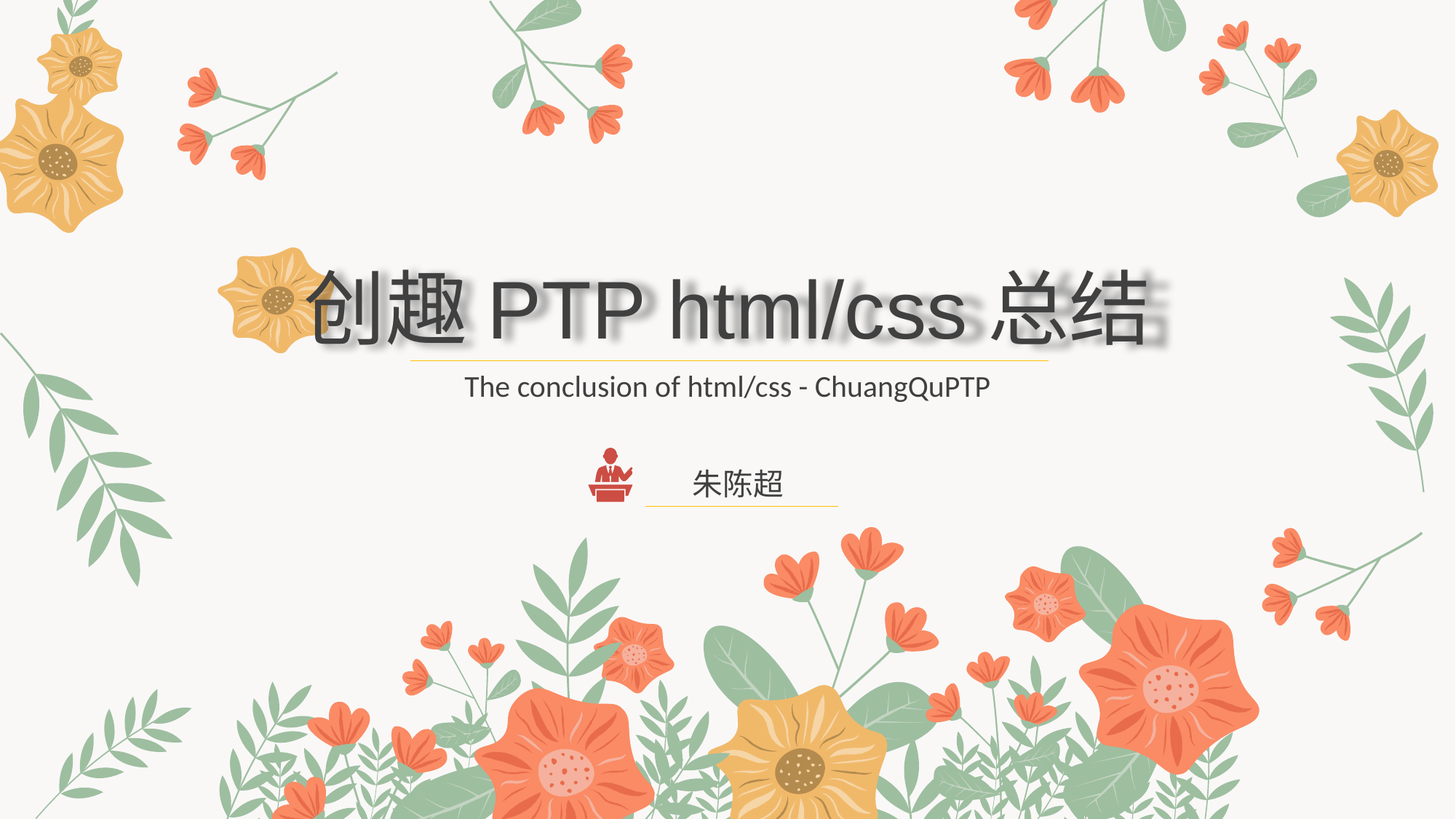

创趣PTP html/css总结

The conclusion of html/css - ChuangQuPTP

朱陈超